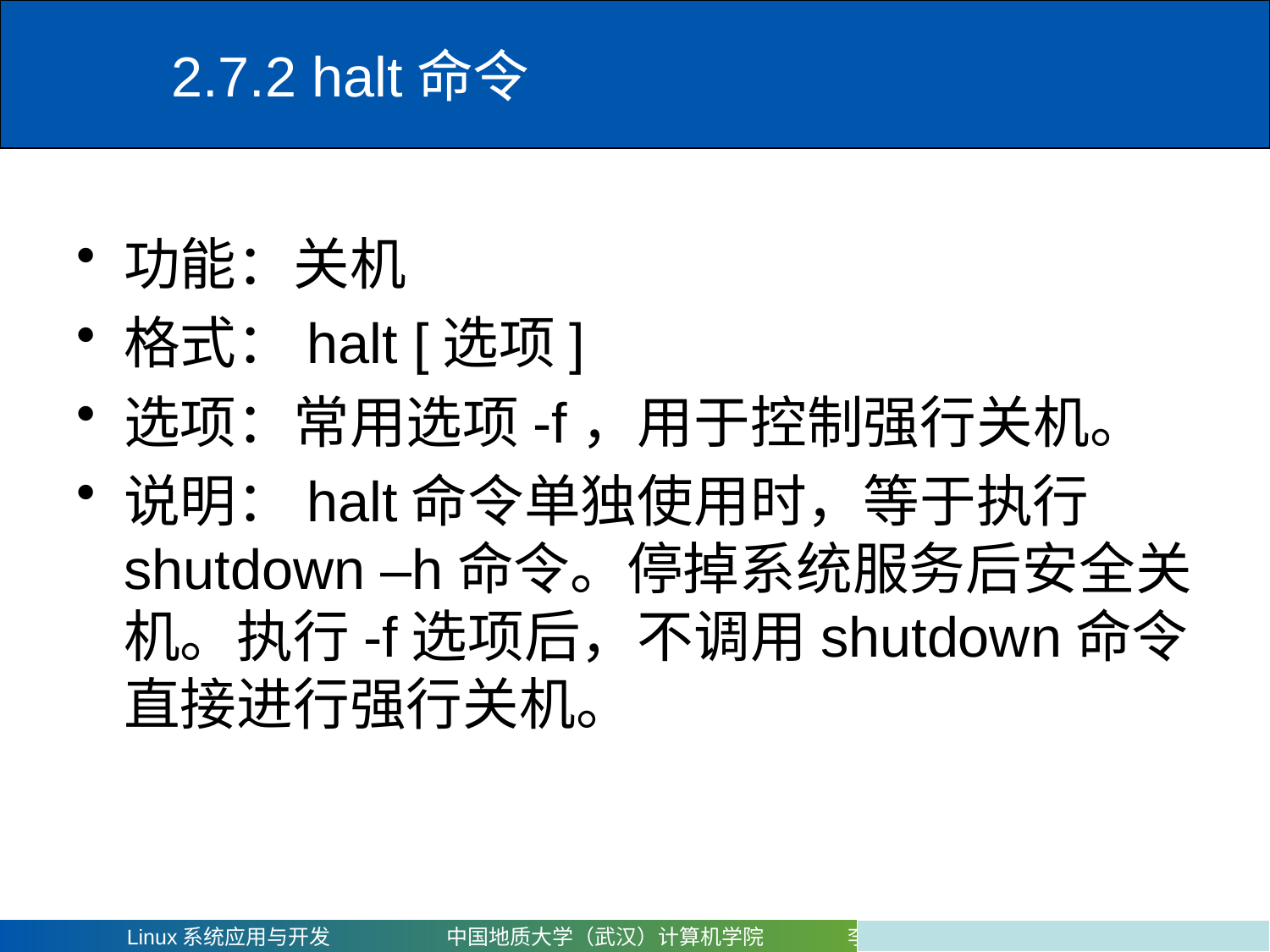

# 2.7.2 halt命令
功能：关机
格式：halt [选项]
选项：常用选项-f，用于控制强行关机。
说明：halt命令单独使用时，等于执行shutdown –h命令。停掉系统服务后安全关机。执行-f选项后，不调用shutdown命令直接进行强行关机。